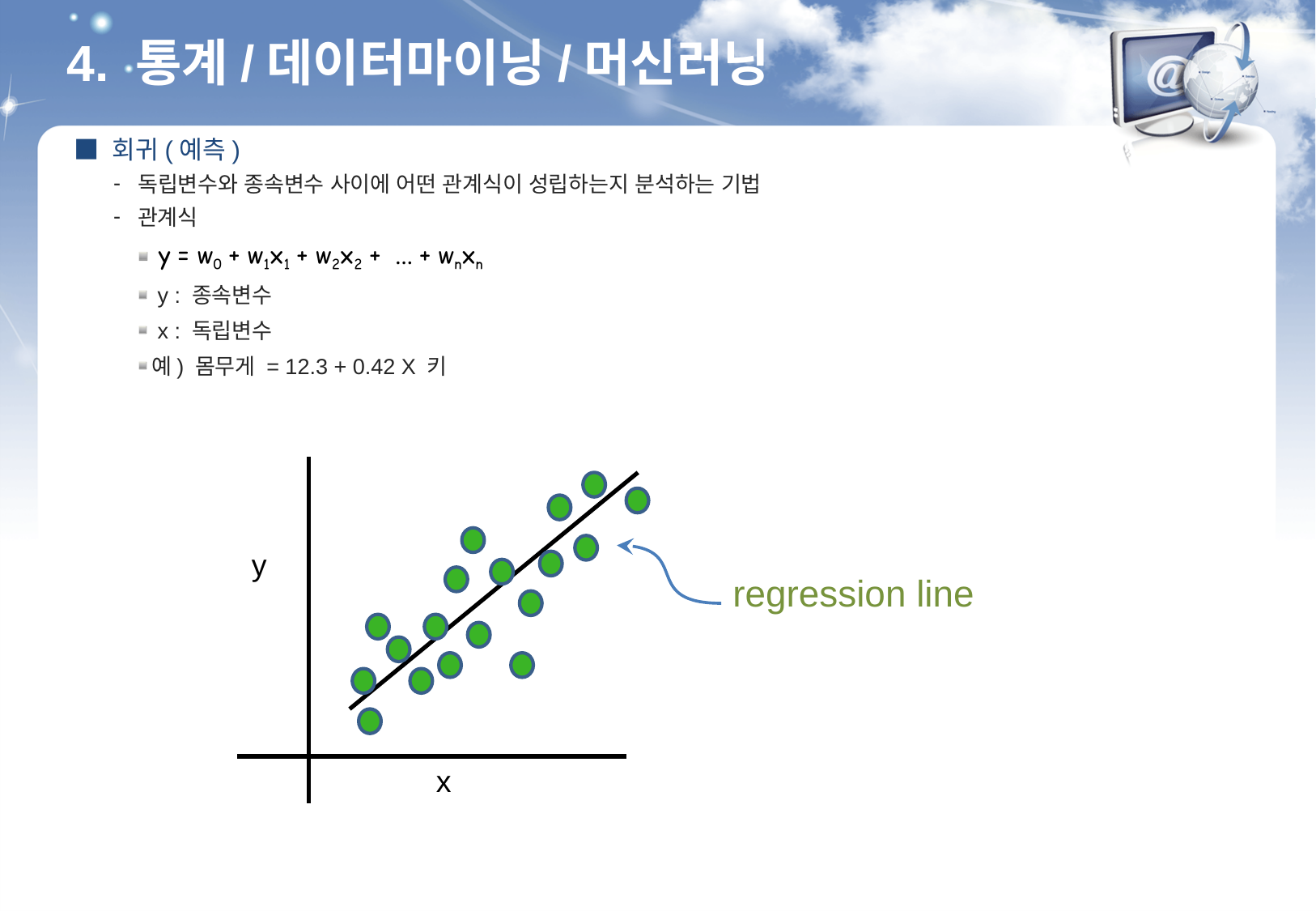

4. 통계/데이터마이닝/머신러닝
■ 회귀(예측)
독립변수와 종속변수 사이에 어떤 관계식이 성립하는지 분석하는 기법
관계식
 y = w0 + w1x1 + w2x2 +  ... + wnxn
 y : 종속변수
 x : 독립변수
예) 몸무게 = 12.3 + 0.42 X 키

y

regression line

x